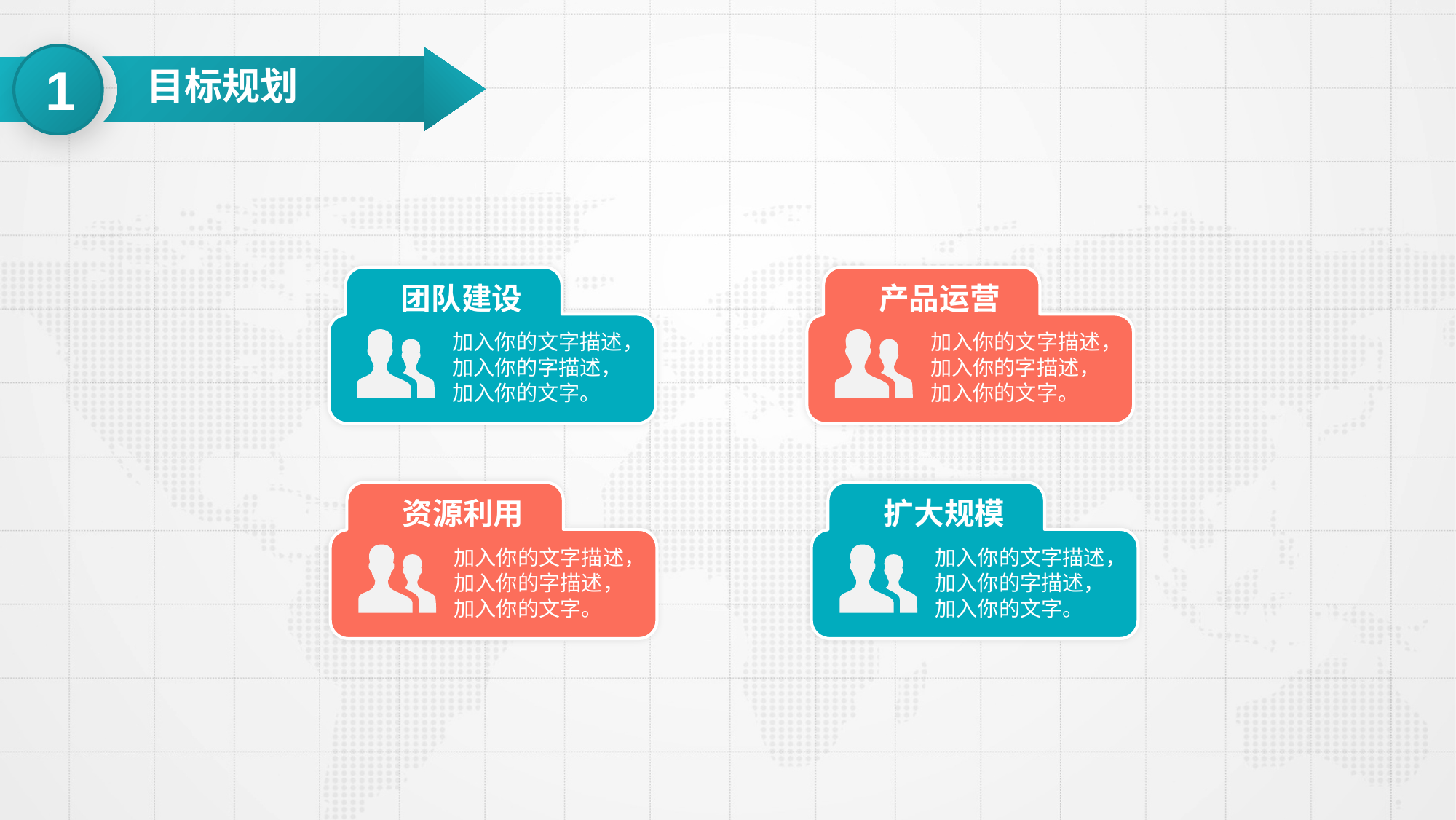

1
目标规划

团队建设
产品运营
加入你的文字描述，加入你的字描述，加入你的文字。
加入你的文字描述，加入你的字描述，加入你的文字。

资源利用
扩大规模
加入你的文字描述，加入你的字描述，加入你的文字。
加入你的文字描述，加入你的字描述，加入你的文字。